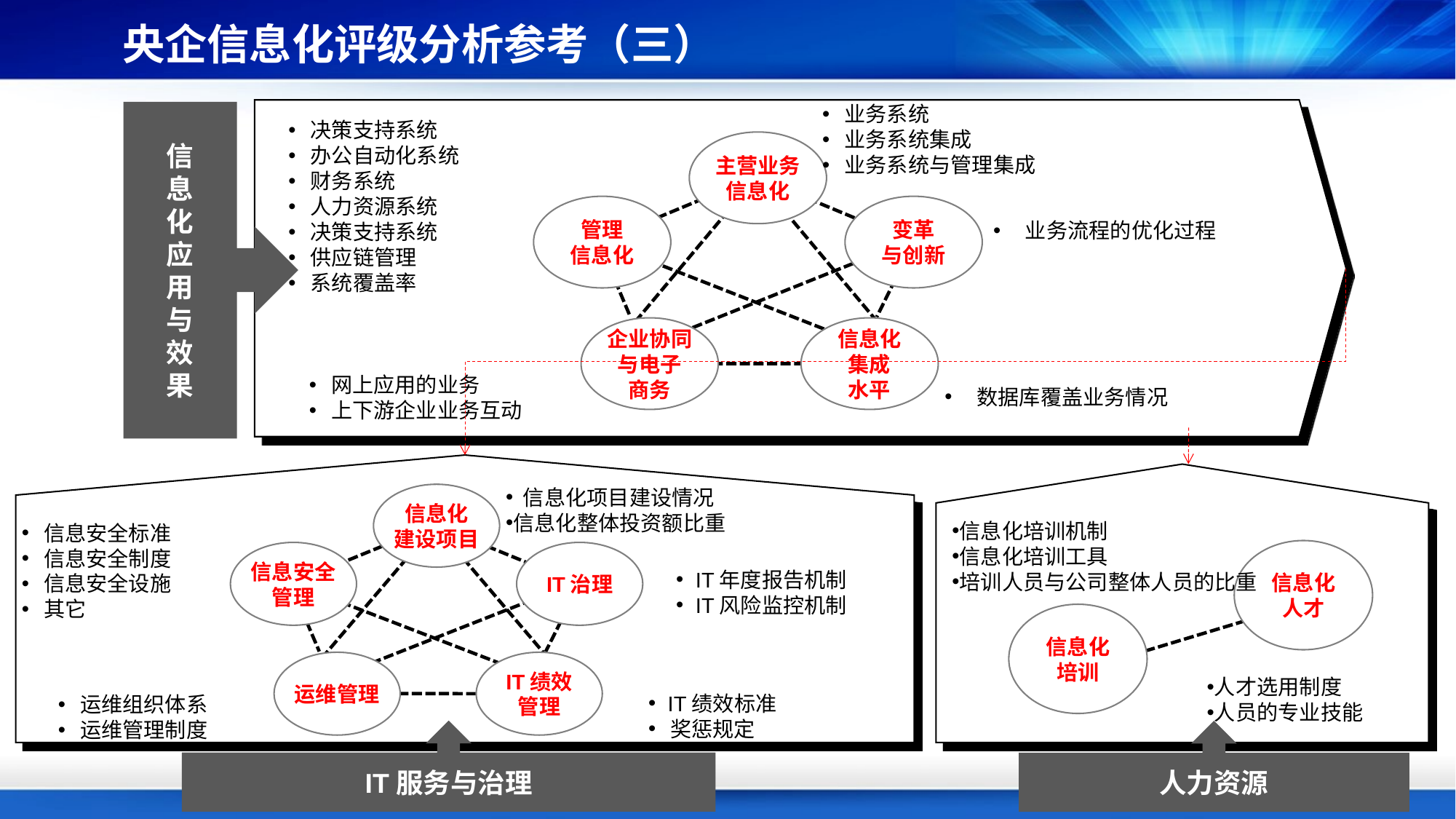

央企信息化评级分析参考（三）
  业务系统
  业务系统集成
  业务系统与管理集成

信
息
化
应
用
与
效
果
  决策支持系统
  办公自动化系统
  财务系统
  人力资源系统
  决策支持系统
  供应链管理
  系统覆盖率

主营业务
信息化

管理
信息化
变革
与创新

企业协同
与电子
商务
信息化
集成
水平

 业务流程的优化过程

  网上应用的业务
  上下游企业业务互动
 数据库覆盖业务情况
 信息化项目建设情况
信息化整体投资额比重
信息化
建设项目

信息安全
管理
IT治理

运维管理
IT绩效
管理
信息化培训机制
信息化培训工具
培训人员与公司整体人员的比重
  信息安全标准
  信息安全制度
  信息安全设施
  其它
信息化
人才

信息化
培训
  IT年度报告机制
  IT风险监控机制
人才选用制度
人员的专业技能
  IT绩效标准
  奖惩规定
  运维组织体系
  运维管理制度
IT服务与治理
人力资源